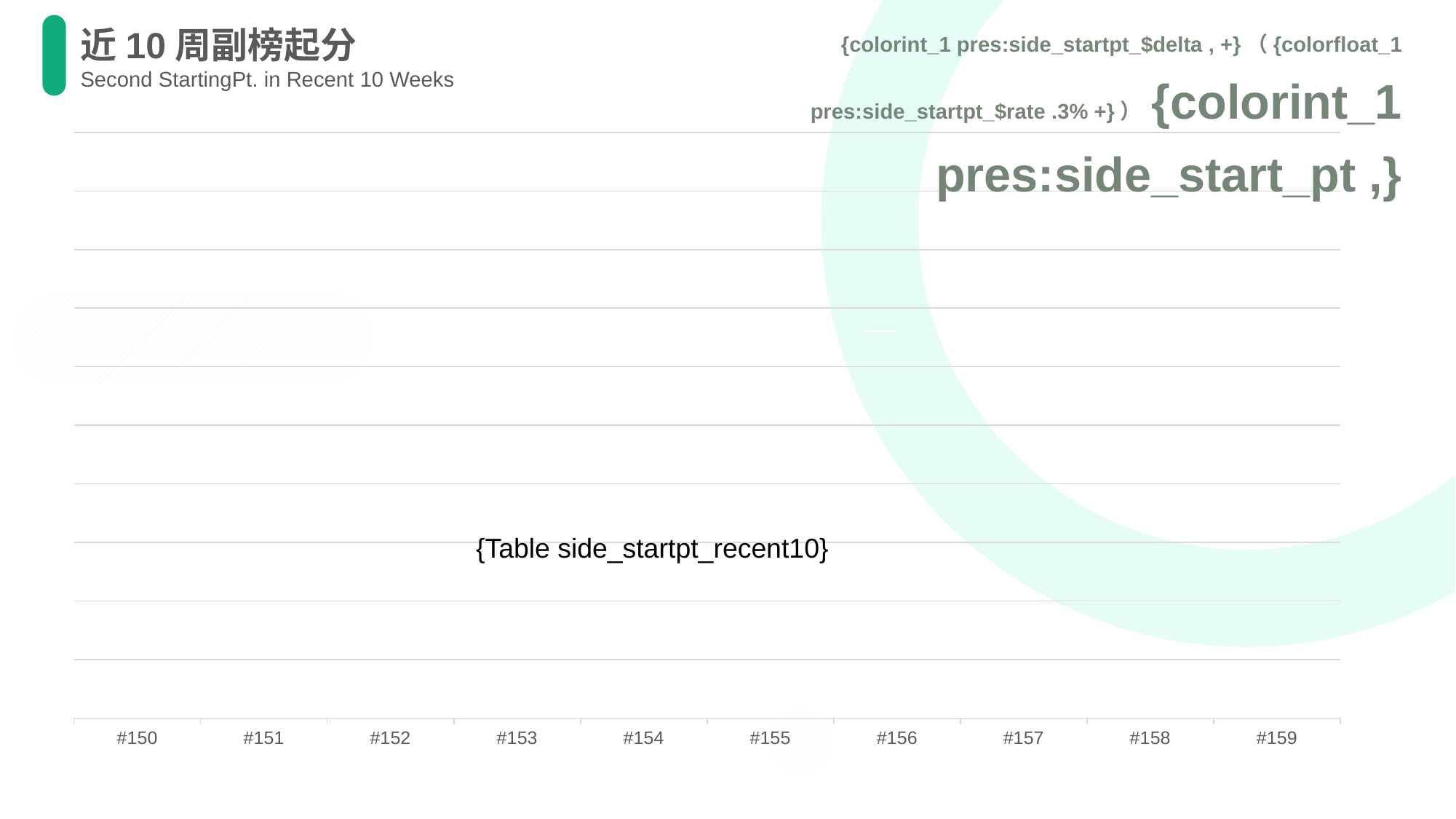

近10周副榜起分
Second StartingPt. in Recent 10 Weeks

{colorint_1 pres:side_startpt_$delta , +}（{colorfloat_1 pres:side_startpt_$rate .3% +}） {colorint_1 pres:side_start_pt ,}

[unsupported chart]

{Table side_startpt_recent10}